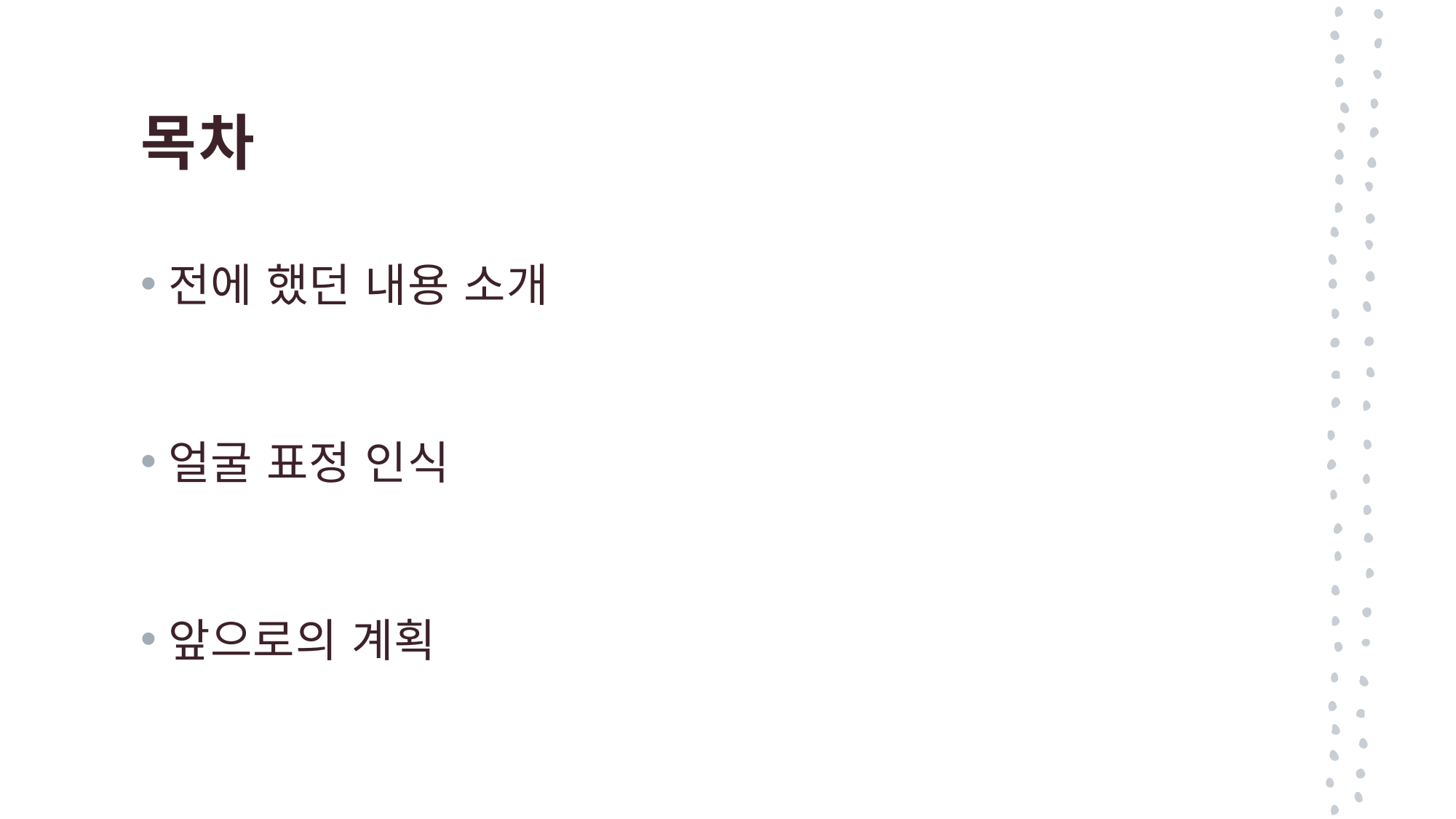

# 목차
전에 했던 내용 소개

얼굴 표정 인식

앞으로의 계획